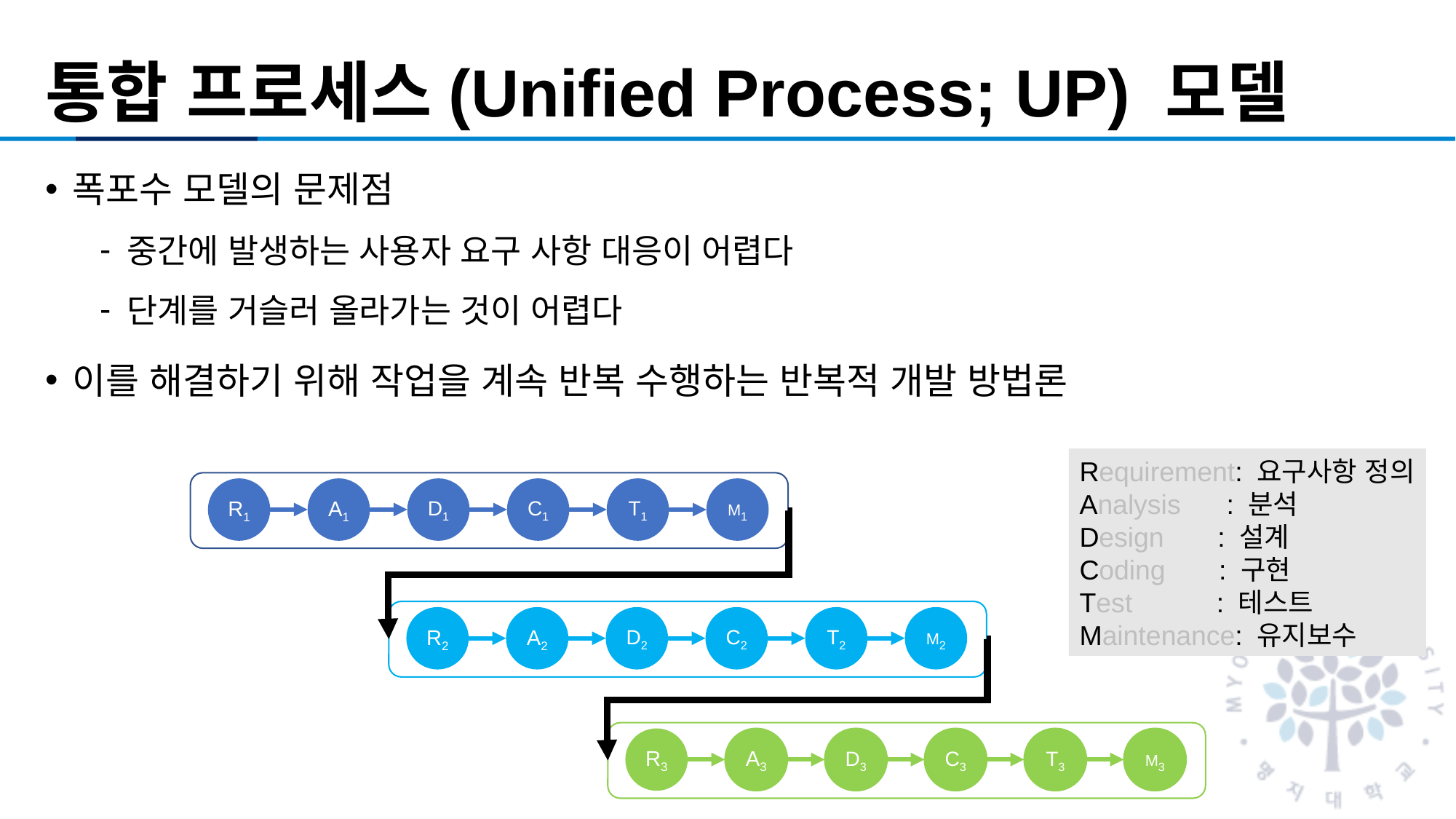

# 통합 프로세스(Unified Process; UP) 모델
폭포수 모델의 문제점
중간에 발생하는 사용자 요구 사항 대응이 어렵다
단계를 거슬러 올라가는 것이 어렵다
이를 해결하기 위해 작업을 계속 반복 수행하는 반복적 개발 방법론
Requirement: 요구사항 정의
Analysis      : 분석
Design       : 설계
Coding       : 구현
Test           : 테스트
Maintenance: 유지보수

R1
A1
D1
C1
T1
M1

R2
A2
D2
C2
T2
M2

R3
A3
D3
C3
T3
M3